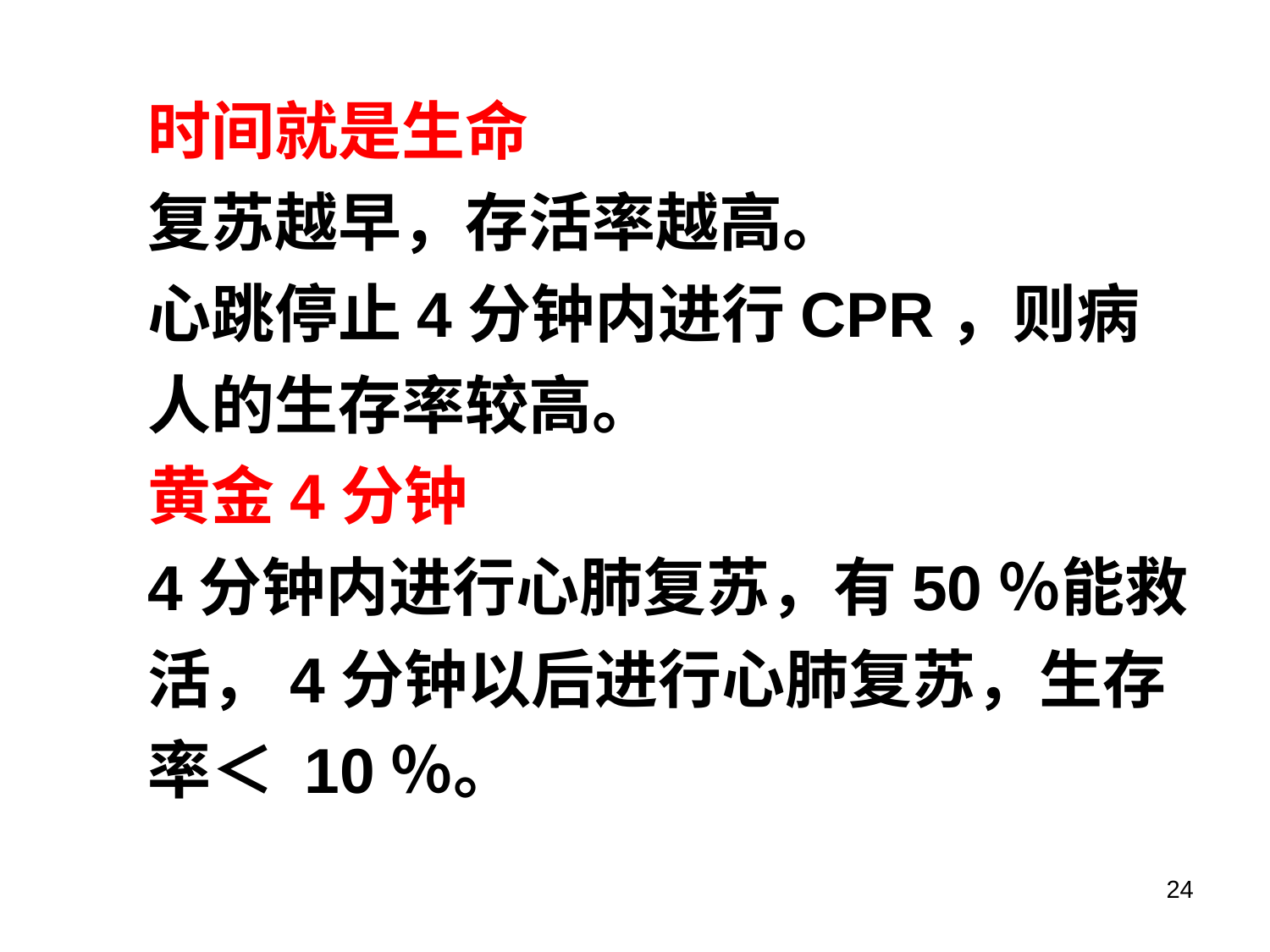

# 时间就是生命 复苏越早，存活率越高。 心跳停止4分钟内进行CPR，则病人的生存率较高。 黄金4分钟 4分钟内进行心肺复苏，有50％能救活，4分钟以后进行心肺复苏，生存率＜ 10％。
24